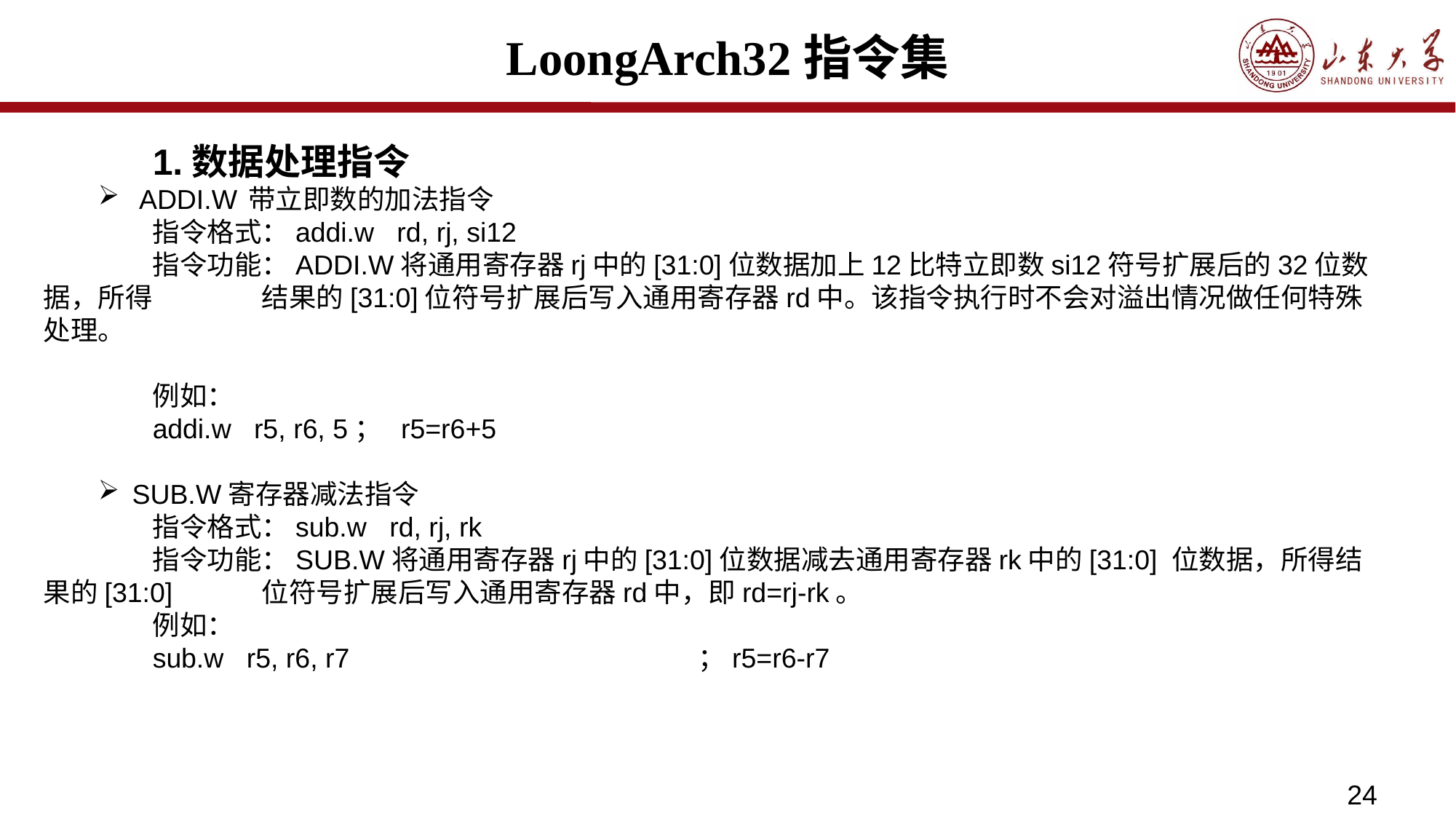

# LoongArch32指令集
	1.数据处理指令
ADDI.W	带立即数的加法指令
	指令格式：addi.w   rd, rj, si12
	指令功能：ADDI.W将通用寄存器rj中的[31:0]位数据加上12比特立即数si12符号扩展后的32位数据，所得	结果的[31:0]位符号扩展后写入通用寄存器rd中。该指令执行时不会对溢出情况做任何特殊处理。

	例如：
	addi.w   r5, r6, 5；  r5=r6+5

SUB.W寄存器减法指令
	指令格式：sub.w   rd, rj, rk
	指令功能：SUB.W将通用寄存器rj中的[31:0]位数据减去通用寄存器rk中的[31:0] 位数据，所得结果的[31:0]	位符号扩展后写入通用寄存器rd中，即rd=rj-rk。
	例如：
	sub.w   r5, r6, r7				；r5=r6-r7

24